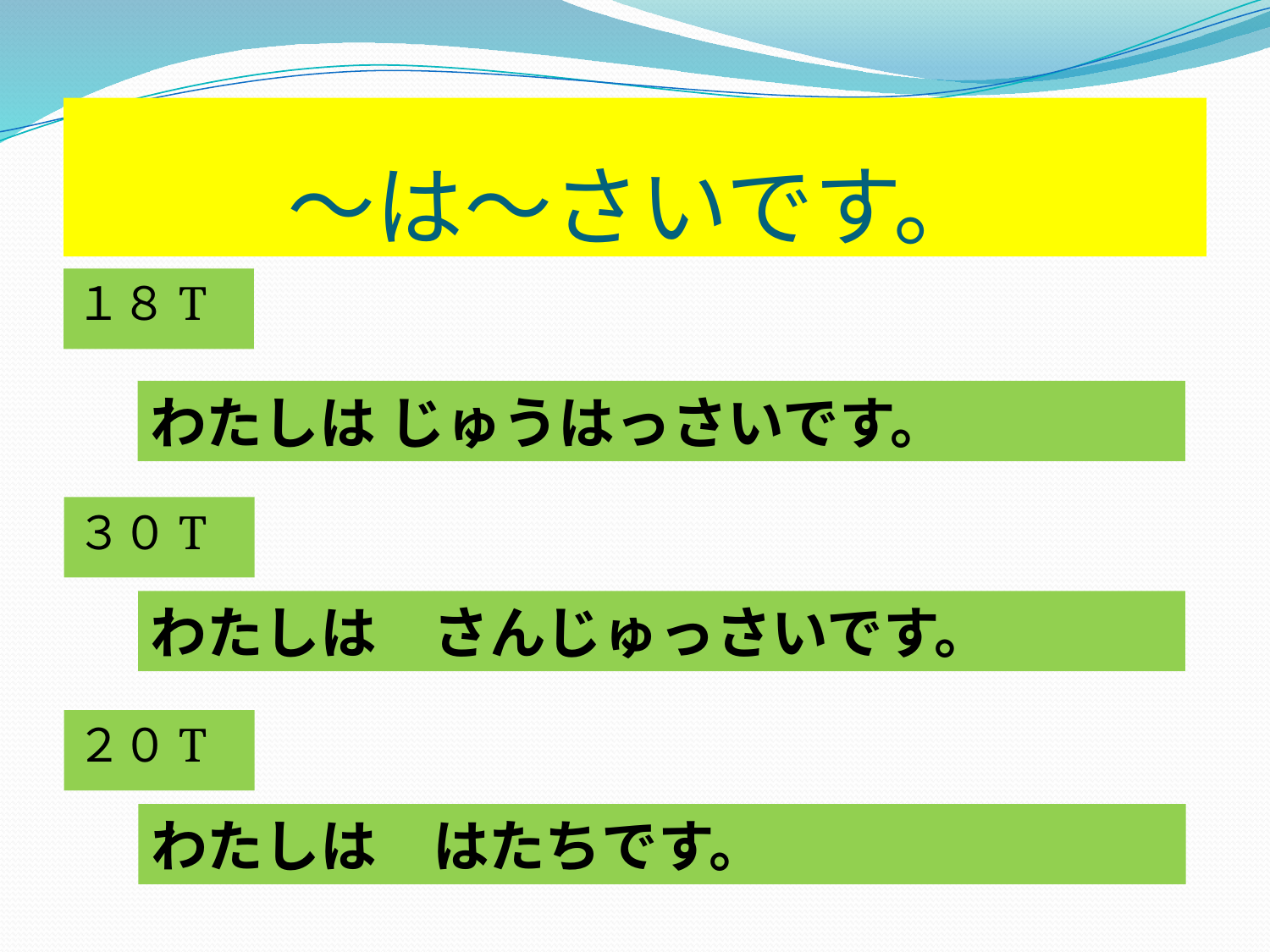

# ～は～さいです。
１８T
わたしは じゅうはっさいです。
３０T
わたしは　さんじゅっさいです。
２０T
わたしは　はたちです。